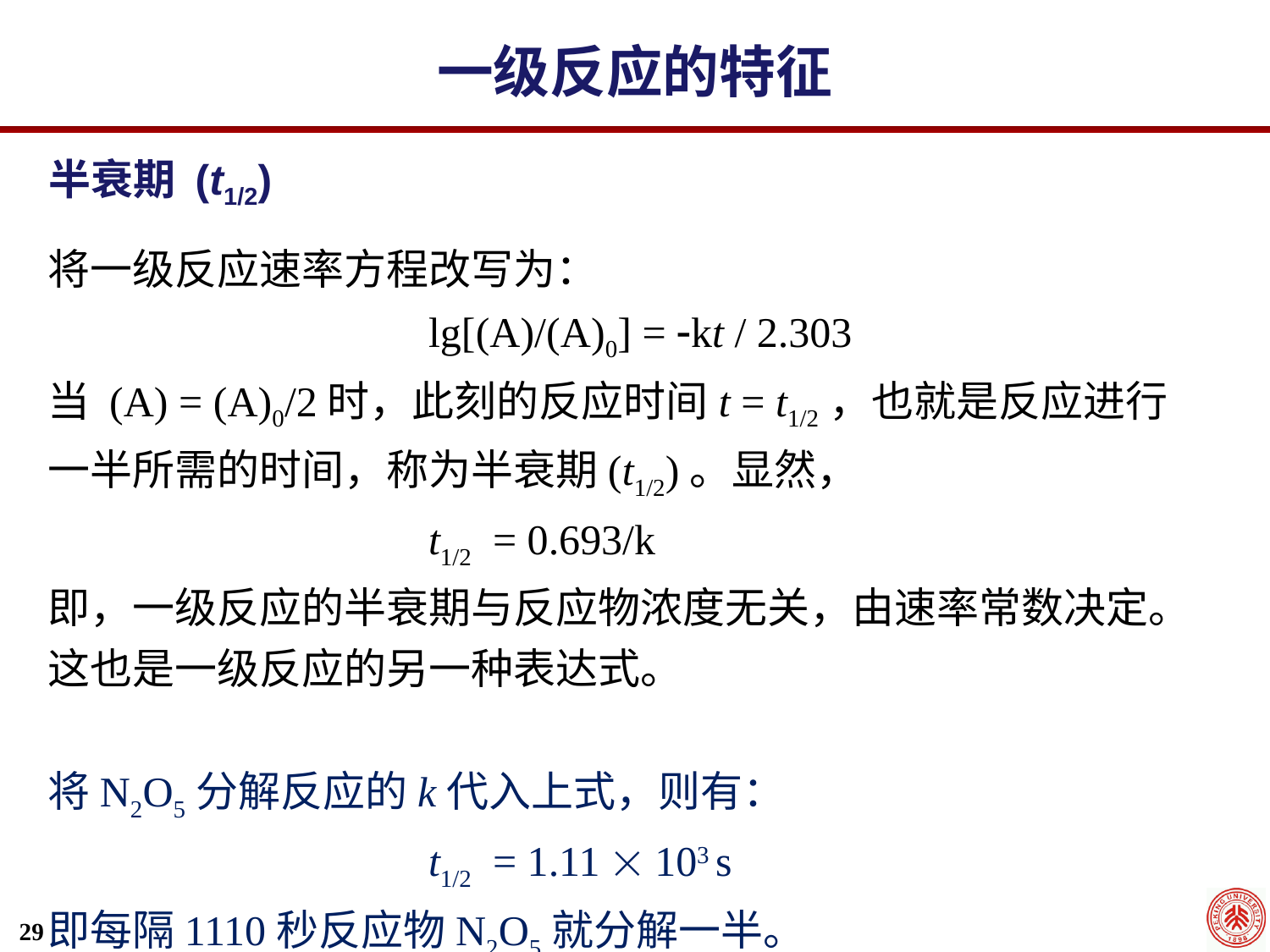

一级反应的特征

半衰期 (t1/2)
将一级反应速率方程改写为：
     			lg[(A)/(A)0] = −kt / 2.303
当 (A) = (A)0/2时，此刻的反应时间t = t1/2，也就是反应进行一半所需的时间，称为半衰期(t1/2)。显然，
			t1/2  = 0.693/k
即，一级反应的半衰期与反应物浓度无关，由速率常数决定。这也是一级反应的另一种表达式。

将N2O5分解反应的k代入上式，则有：
			t1/2  = 1.11 × 103 s
即每隔1110秒反应物N2O5就分解一半。
29